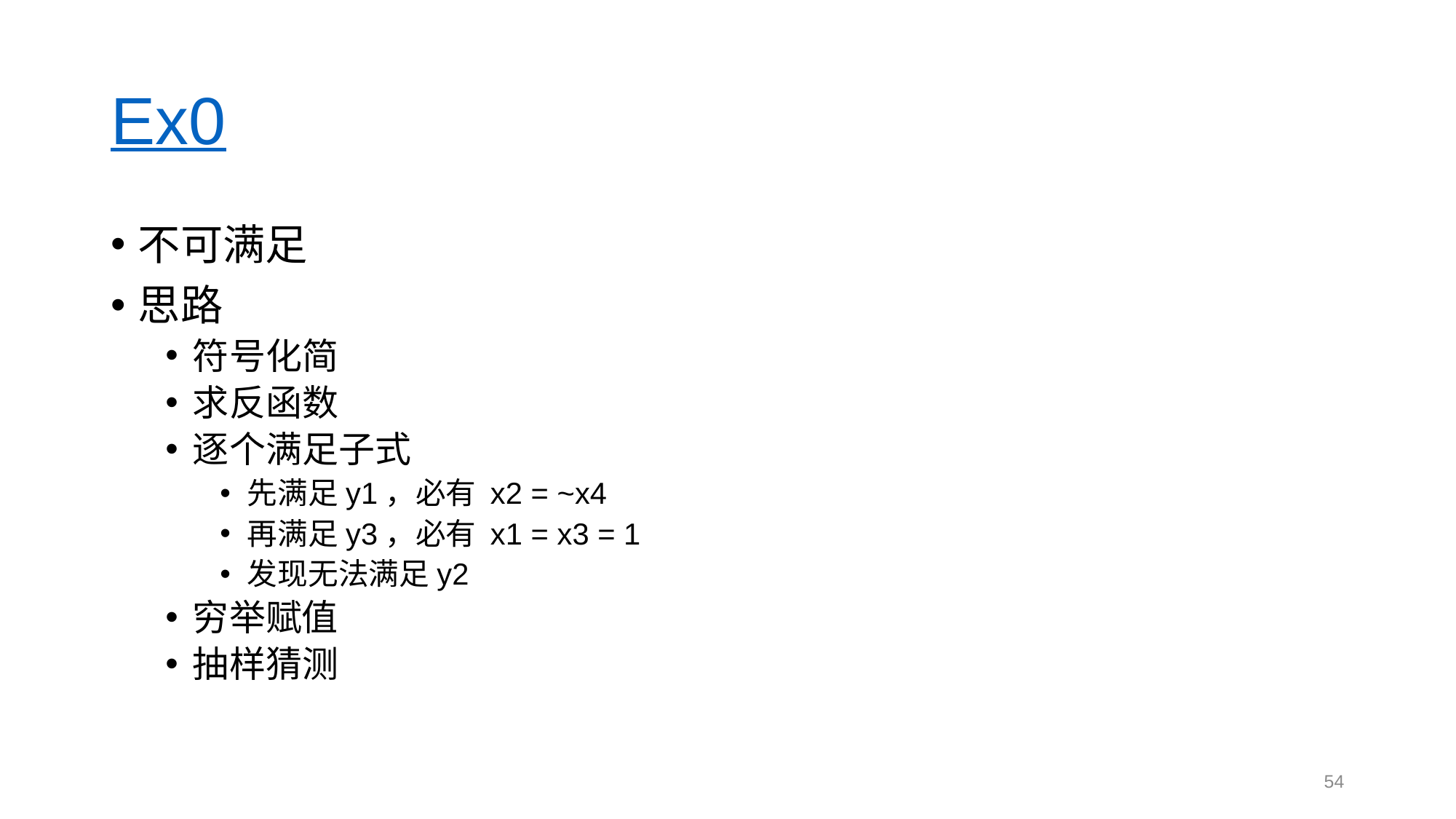

# Ex0
不可满足
思路
符号化简
求反函数
逐个满足子式
先满足y1，必有 x2 = ~x4
再满足y3，必有 x1 = x3 = 1
发现无法满足y2
穷举赋值
抽样猜测
54